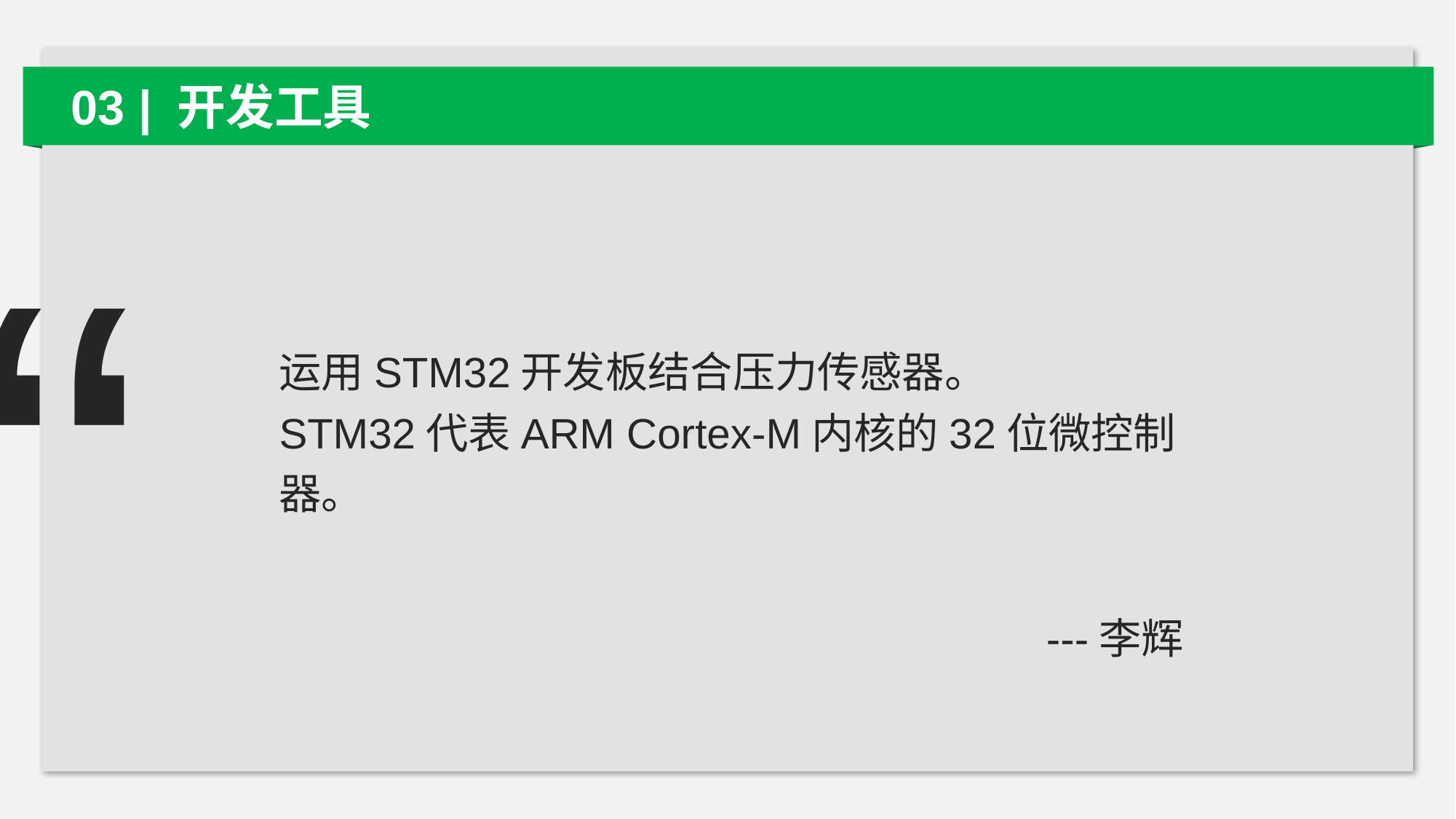

03 | 开发工具
“
运用STM32开发板结合压力传感器。
STM32代表ARM Cortex-M内核的32位微控制器。
---李辉